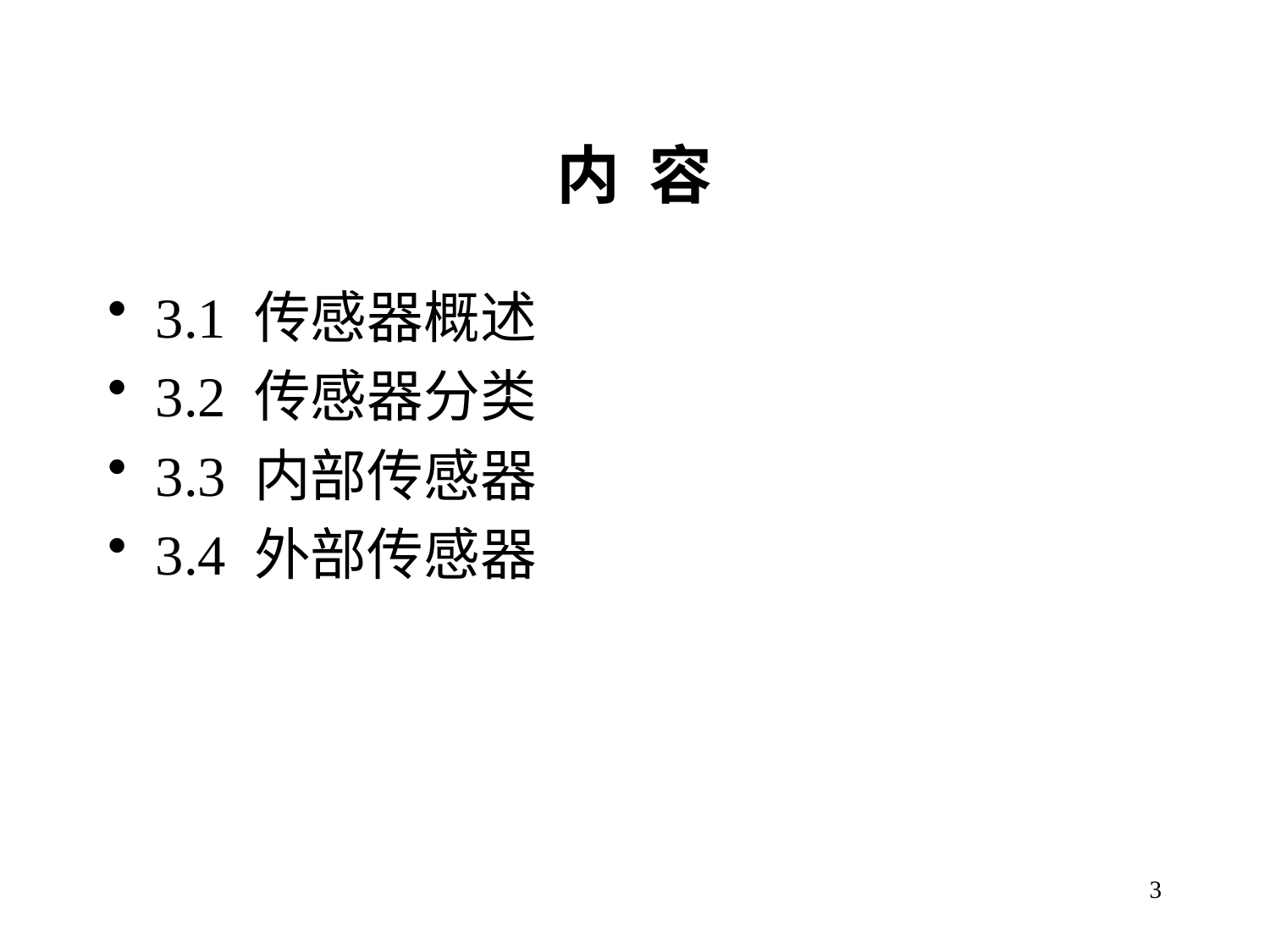

# 内  容
3.1 传感器概述
3.2 传感器分类
3.3 内部传感器
3.4 外部传感器
3